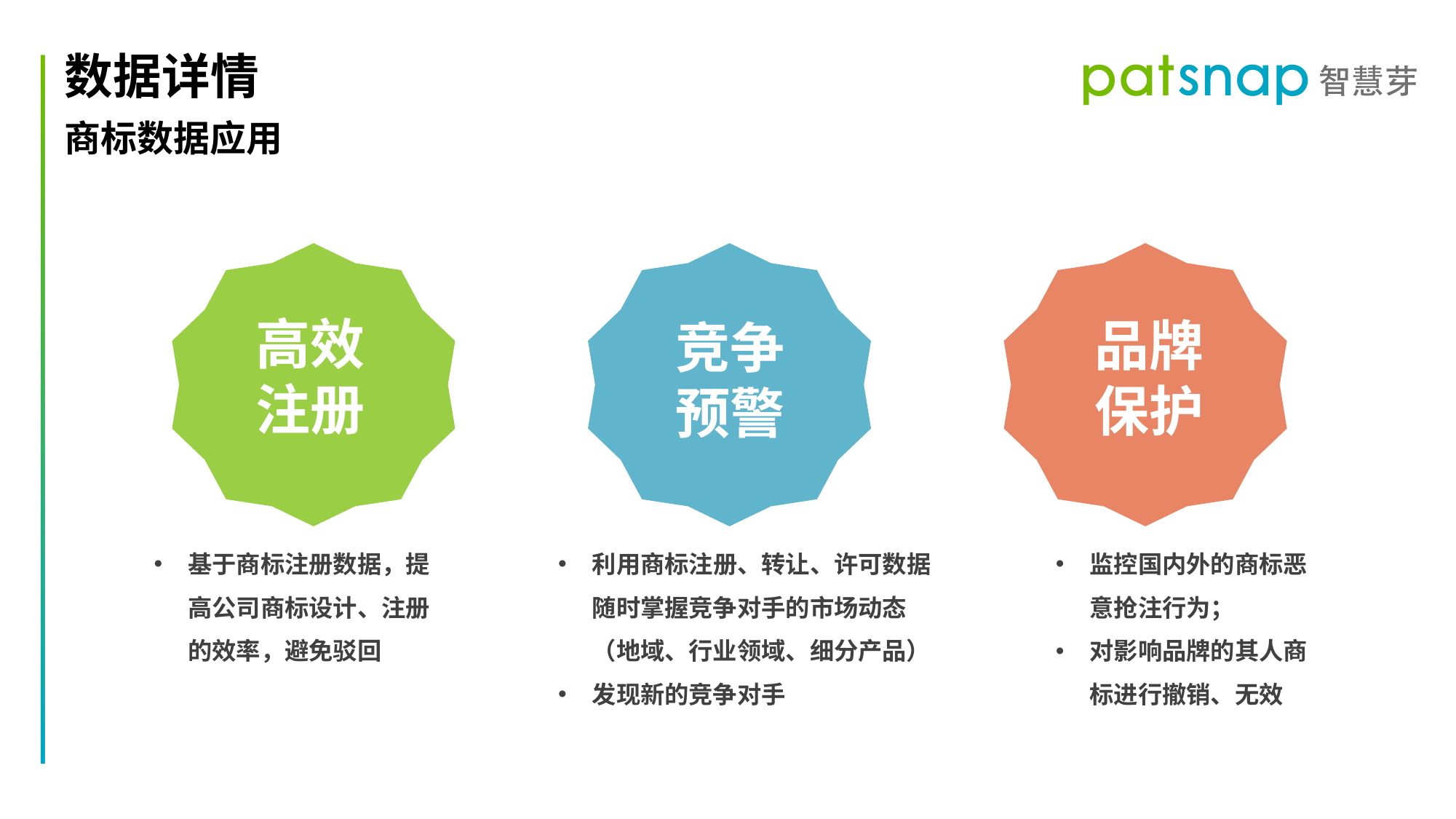

数据详情
商标数据应用

高效
注册
品牌
保护
竞争
预警
利用商标注册、转让、许可数据随时掌握竞争对手的市场动态（地域、行业领域、细分产品）
发现新的竞争对手

监控国内外的商标恶意抢注行为；
对影响品牌的其人商标进行撤销、无效

基于商标注册数据，提高公司商标设计、注册的效率，避免驳回